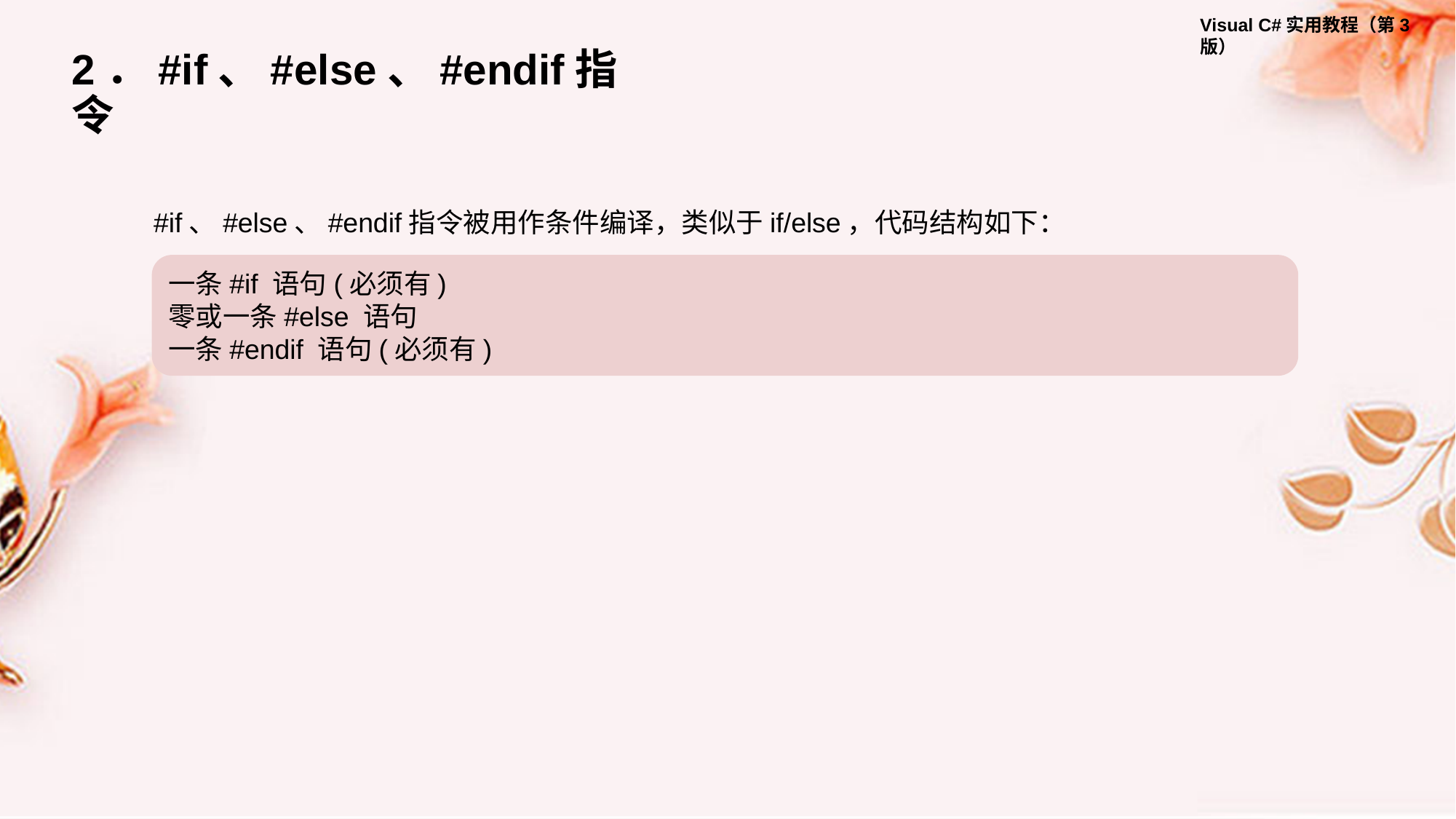

2．#if、#else、#endif指令
#if、#else、#endif指令被用作条件编译，类似于if/else，代码结构如下：
一条#if 语句(必须有)
零或一条#else 语句
一条#endif 语句(必须有)